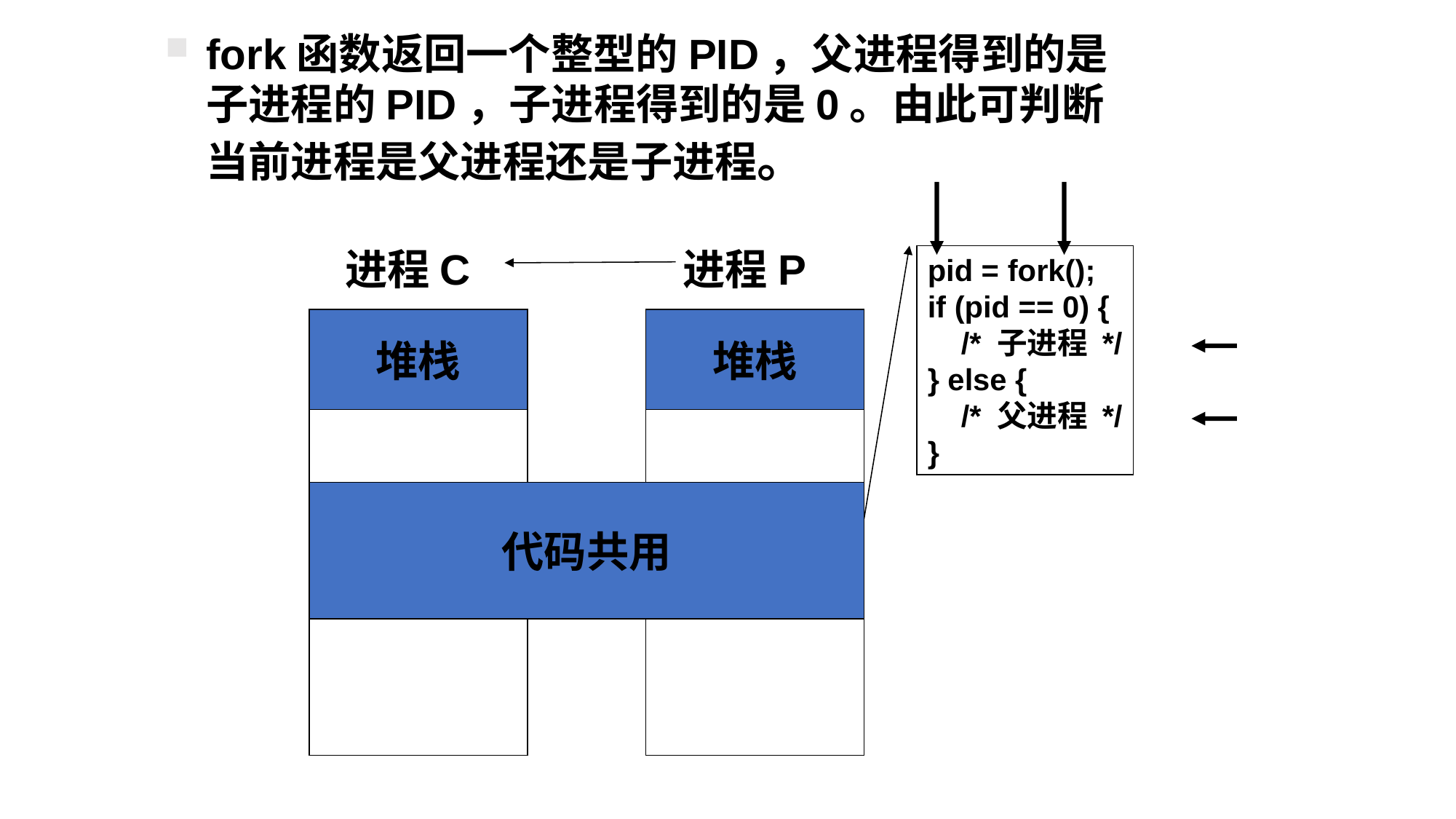

fork函数返回一个整型的PID，父进程得到的是子进程的PID，子进程得到的是0。由此可判断当前进程是父进程还是子进程。

进程C
进程P

pid = fork();
if (pid == 0) {
    /* 子进程 */
} else {
    /* 父进程 */
}

堆栈

堆栈

代码共用
代码